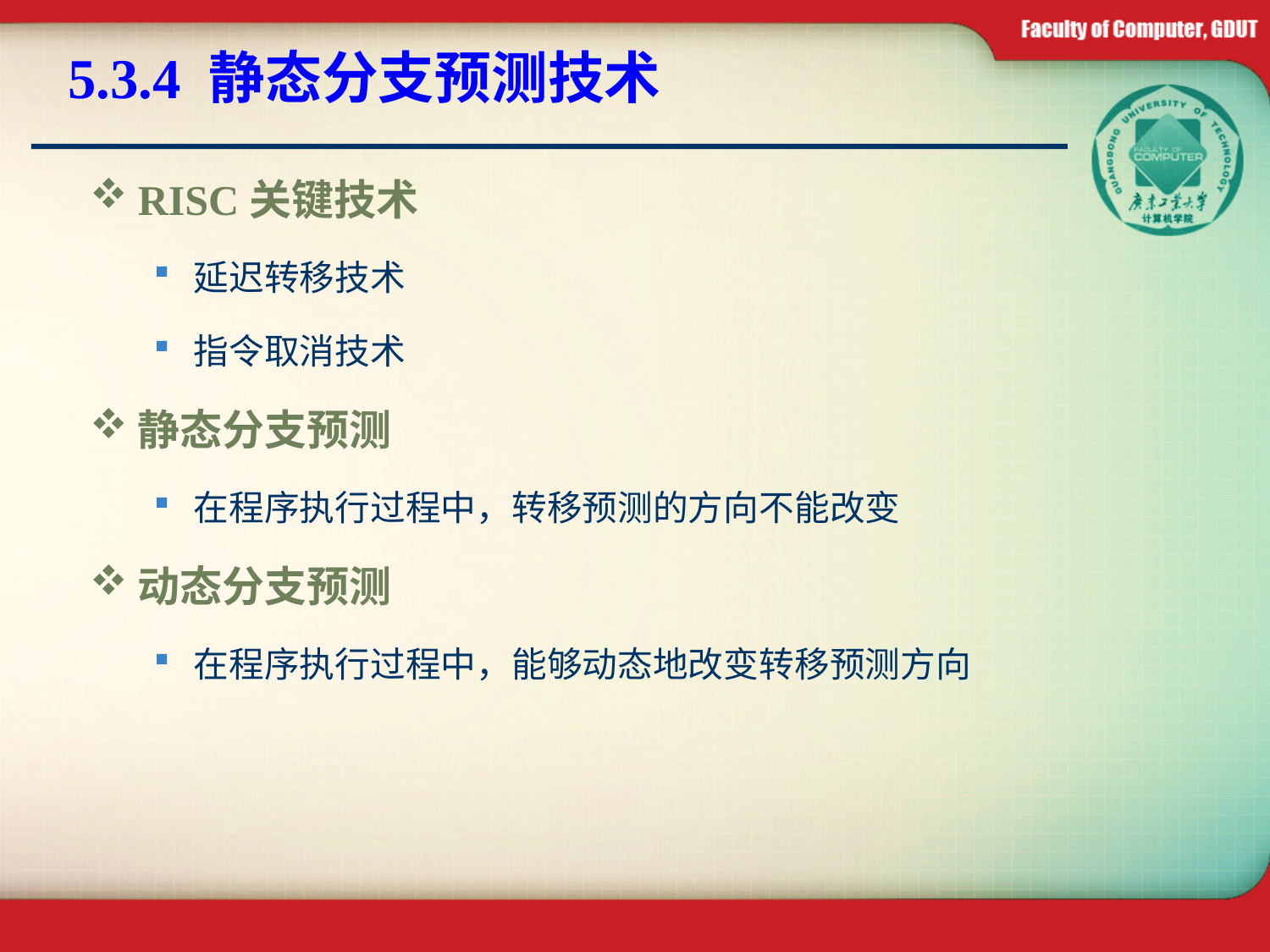

# 5.3.4 静态分支预测技术
RISC关键技术
延迟转移技术
指令取消技术
静态分支预测
在程序执行过程中，转移预测的方向不能改变
动态分支预测
在程序执行过程中，能够动态地改变转移预测方向